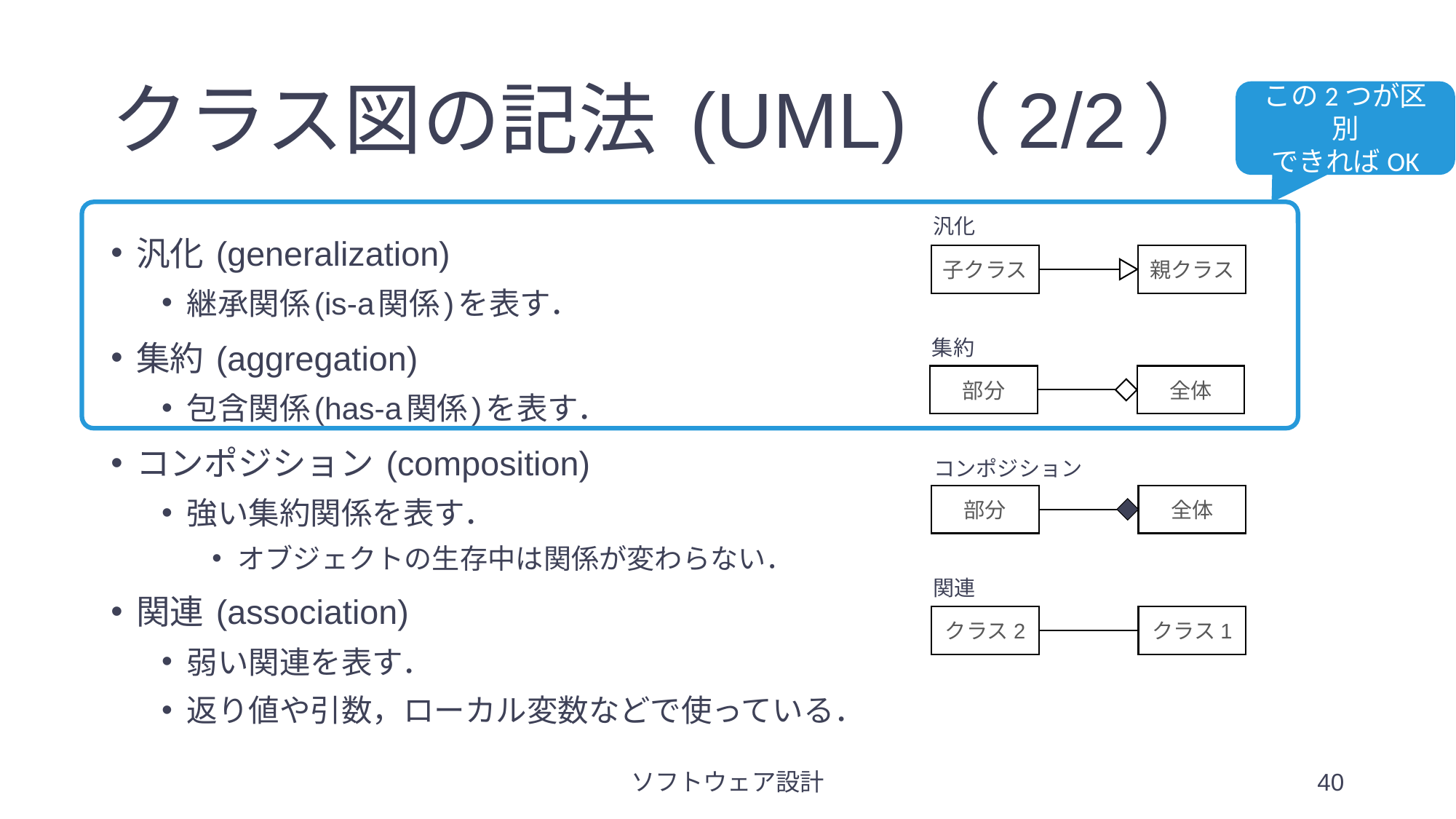

# クラス図の記法 (UML)（2/2）
この2つが区別
できればOK

汎化
子クラス
親クラス

汎化 (generalization)
継承関係(is-a関係)を表す．
集約 (aggregation)
包含関係(has-a関係)を表す．
コンポジション (composition)
強い集約関係を表す．
オブジェクトの生存中は関係が変わらない．
関連 (association)
弱い関連を表す．
返り値や引数，ローカル変数などで使っている．
集約
部分
全体

コンポジション
部分
全体

関連
クラス2
クラス1
ソフトウェア設計
40